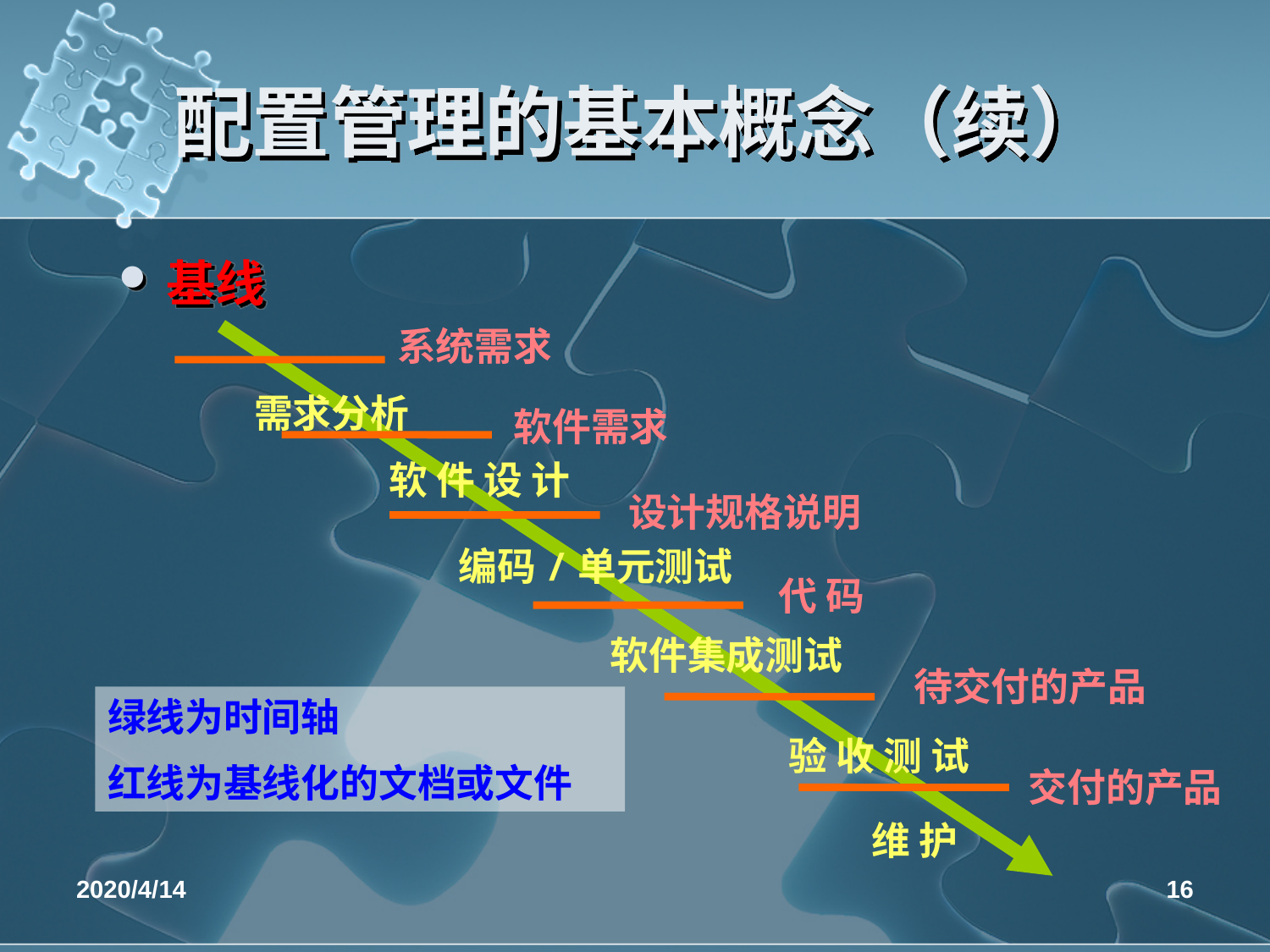

# 配置管理的基本概念（续）
基线
系统需求

需求分析
软件需求

软 件 设 计
设计规格说明

编码/单元测试
代 码

软件集成测试
待交付的产品

验 收 测 试
交付的产品

维 护
绿线为时间轴
红线为基线化的文档或文件
2020/4/14
16